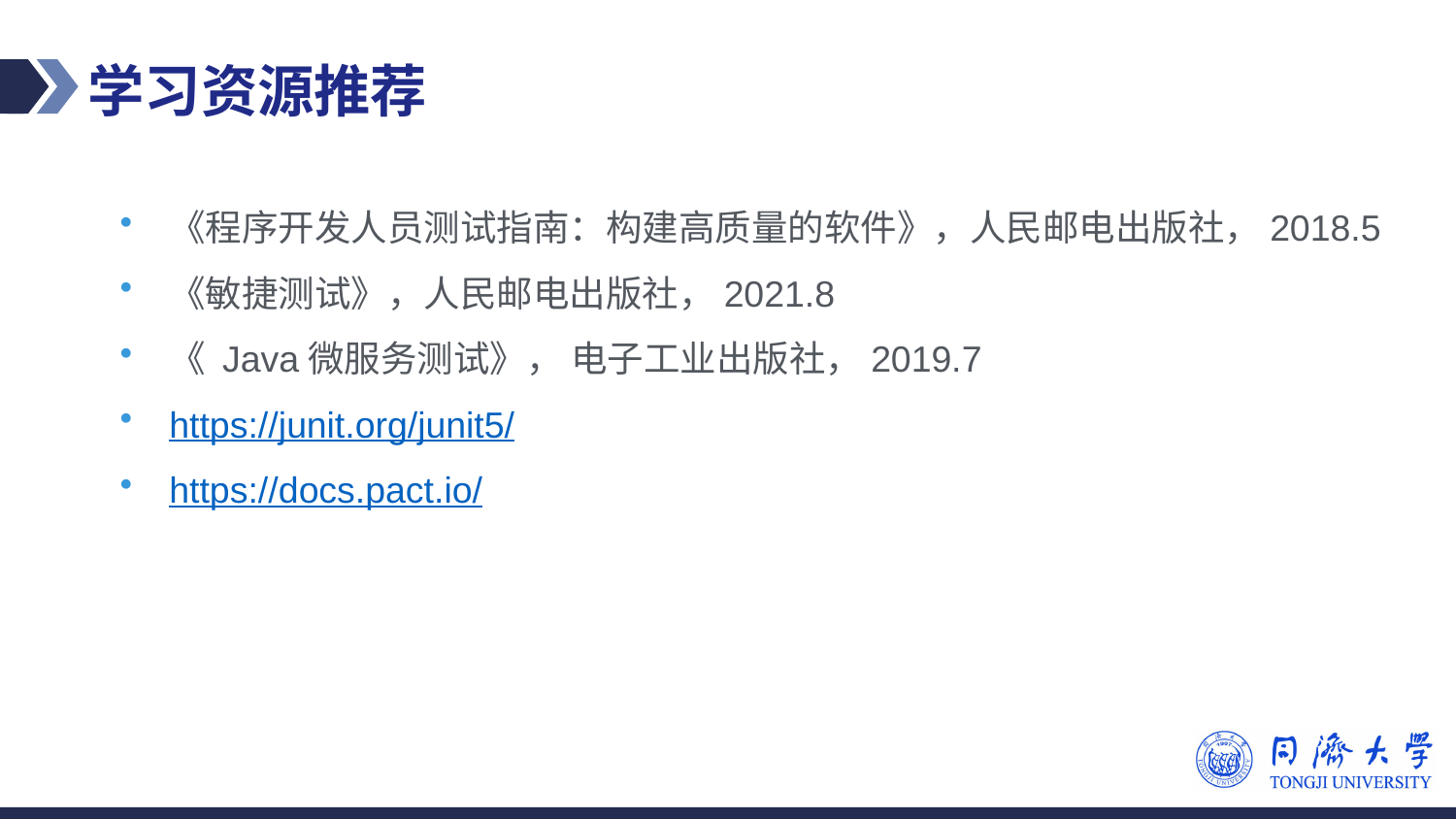

学习资源推荐

《程序开发人员测试指南：构建高质量的软件》，人民邮电出版社，2018.5
《敏捷测试》，人民邮电出版社，2021.8
《 Java微服务测试》， 电子工业出版社，2019.7
https://junit.org/junit5/
https://docs.pact.io/